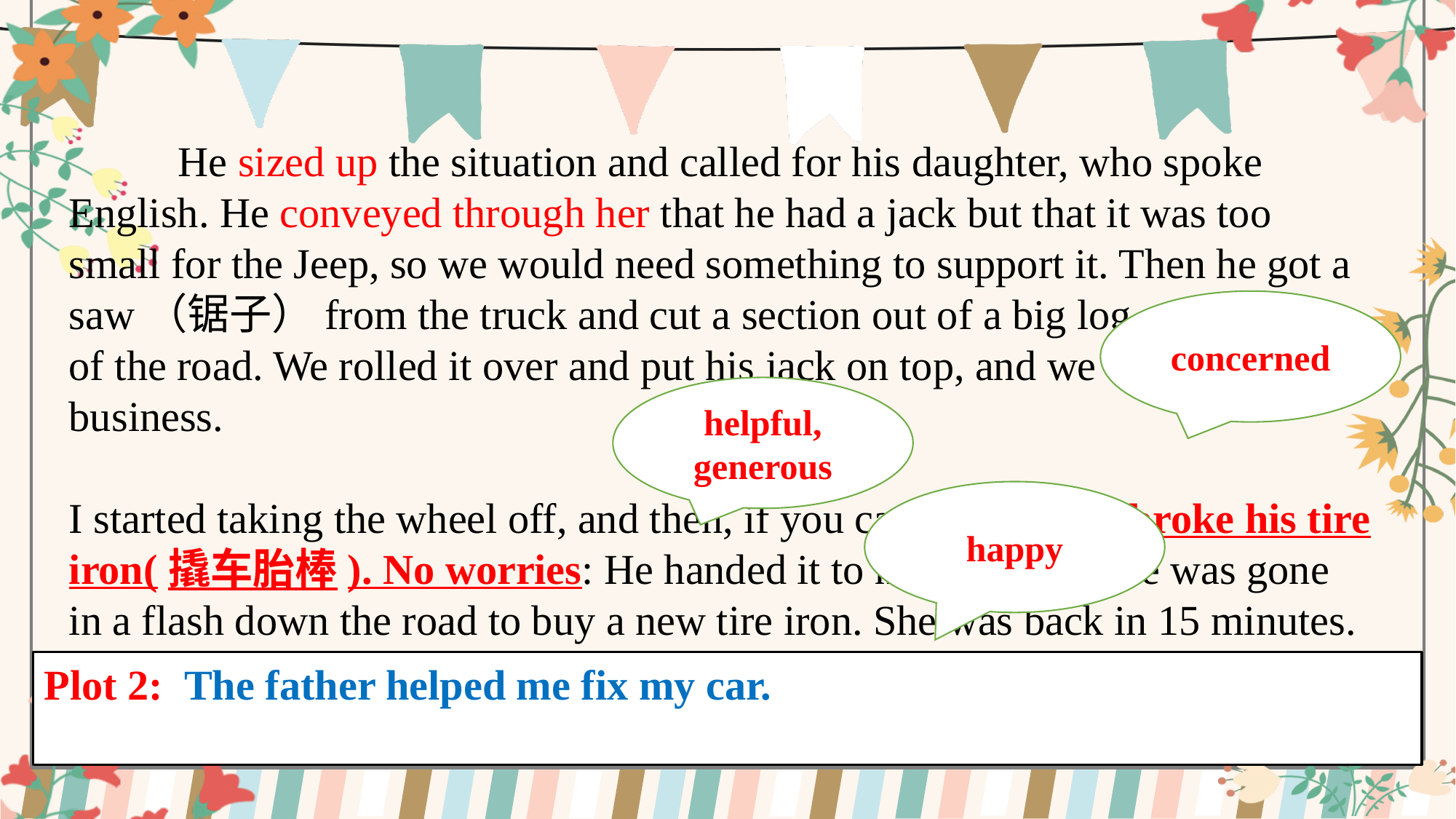

He sized up the situation and called for his daughter, who spoke English. He conveyed through her that he had a jack but that it was too small for the Jeep, so we would need something to support it. Then he got a saw（锯子）from the truck and cut a section out of a big log on the side of the road. We rolled it over and put his jack on top, and we were in business.

I started taking the wheel off, and then, if you can believe it, I broke his tire iron(撬车胎棒). No worries: He handed it to his wife, and she was gone in a flash down the road to buy a new tire iron. She was back in 15 minutes. We finished the job, and I was a very happy man.

concerned
helpful,
generous
happy
Plot 2:  The father helped me fix my car.